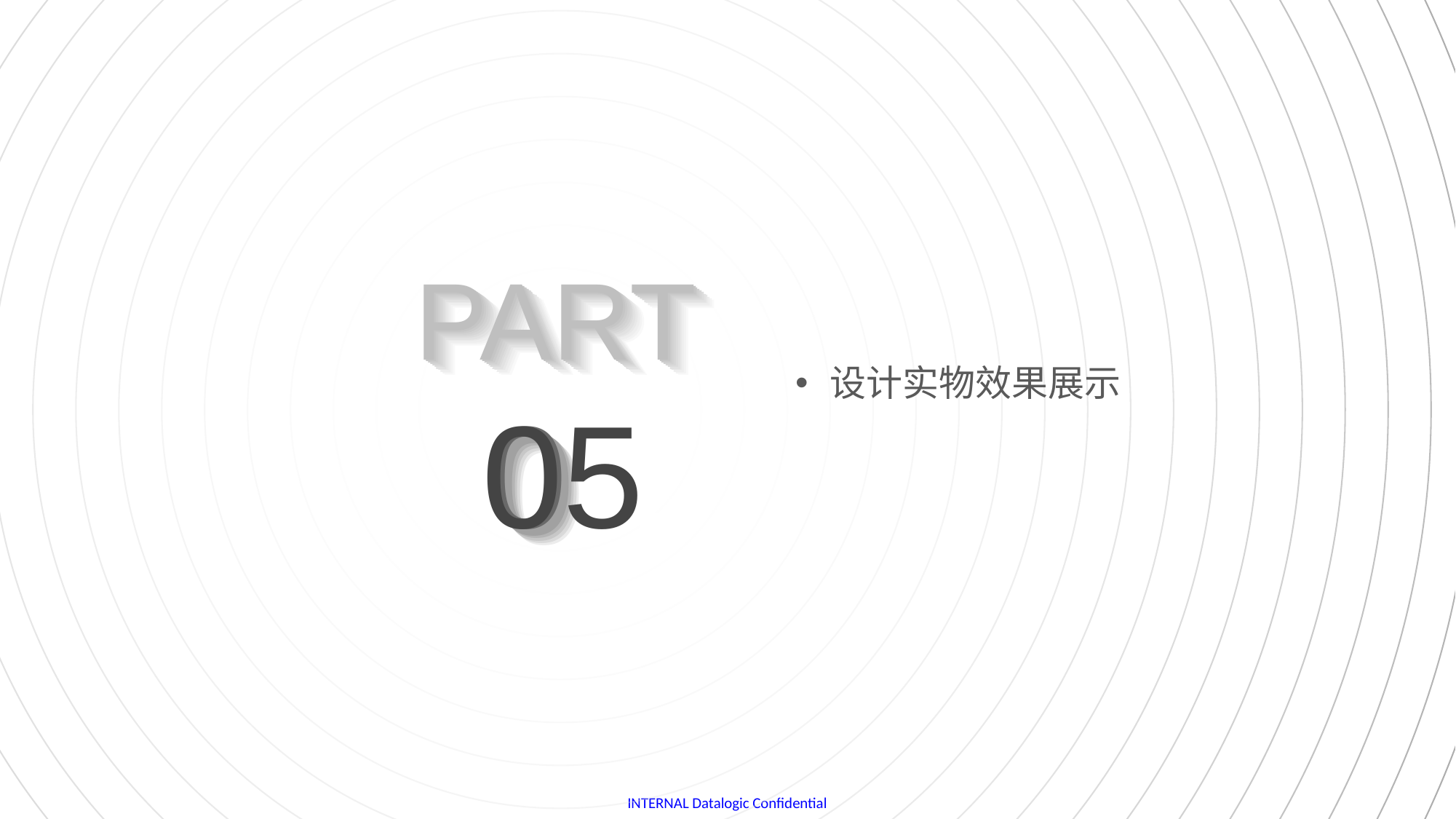

PART
PART
PART
PART
PART
PART
PART
PART
PART
PART
PART
PART
设计实物效果展示

05
0

0
0
0
0
0
04